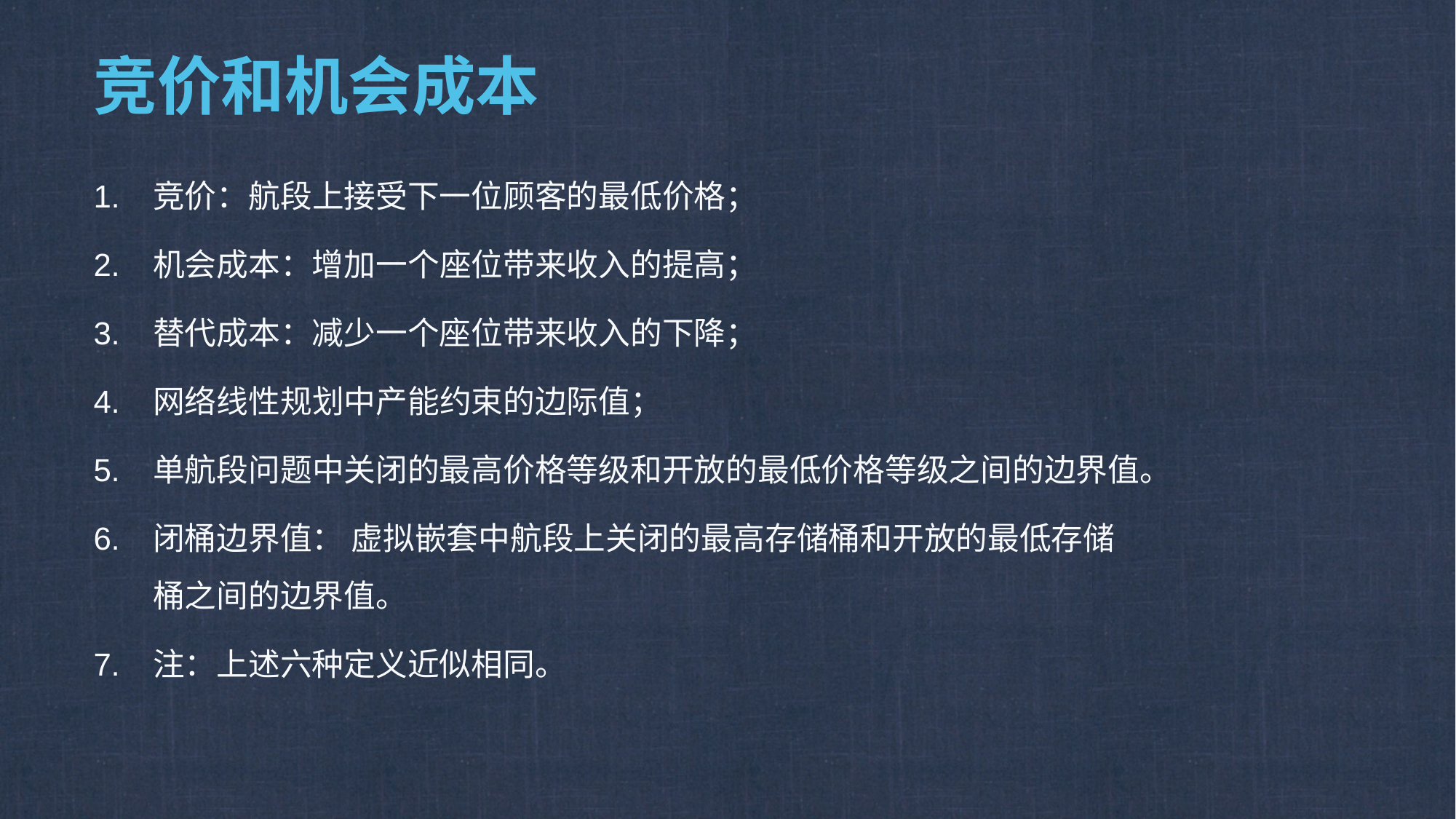

# 竞价和机会成本
竞价：航段上接受下一位顾客的最低价格；
机会成本：增加一个座位带来收入的提高；
替代成本：减少一个座位带来收入的下降；
网络线性规划中产能约束的边际值；
单航段问题中关闭的最高价格等级和开放的最低价格等级之间的边界值。
闭桶边界值： 虚拟嵌套中航段上关闭的最高存储桶和开放的最低存储桶之间的边界值。
注：上述六种定义近似相同。